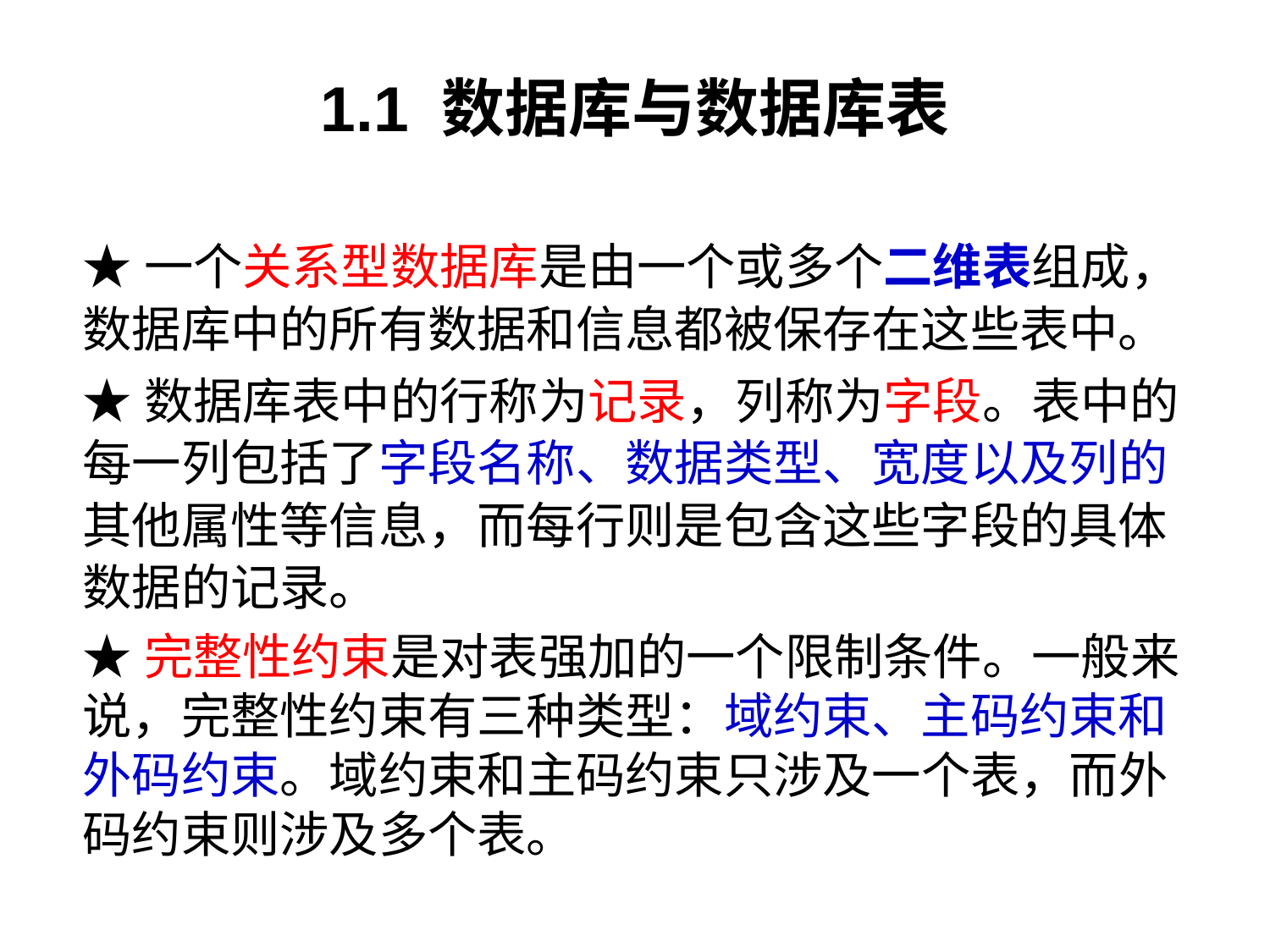

# 1.1 数据库与数据库表
★一个关系型数据库是由一个或多个二维表组成，数据库中的所有数据和信息都被保存在这些表中。
★数据库表中的行称为记录，列称为字段。表中的每一列包括了字段名称、数据类型、宽度以及列的其他属性等信息，而每行则是包含这些字段的具体数据的记录。
★完整性约束是对表强加的一个限制条件。一般来说，完整性约束有三种类型：域约束、主码约束和外码约束。域约束和主码约束只涉及一个表，而外码约束则涉及多个表。